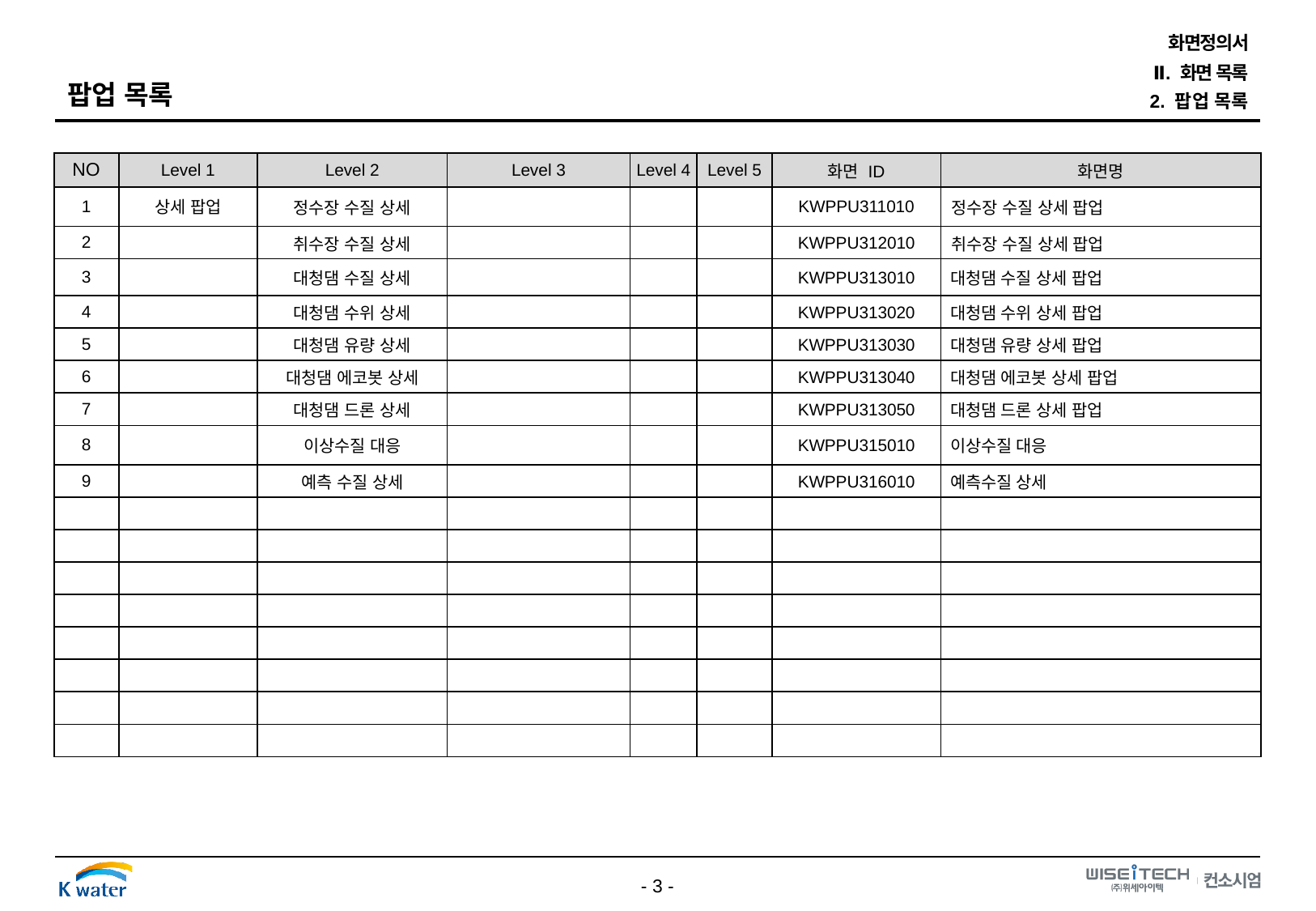

화면정의서
Ⅱ. 화면 목록
팝업 목록
2. 팝업 목록
| NO | Level 1 | Level 2 | Level 3 | Level 4 | Level 5 | 화면 ID | 화면명 |
| --- | --- | --- | --- | --- | --- | --- | --- |
| 1 | 상세 팝업 | 정수장 수질 상세 |  |  |  | KWPPU311010 | 정수장 수질 상세 팝업 |
| 2 |  | 취수장 수질 상세 |  |  |  | KWPPU312010 | 취수장 수질 상세 팝업 |
| 3 |  | 대청댐 수질 상세 |  |  |  | KWPPU313010 | 대청댐 수질 상세 팝업 |
| 4 |  | 대청댐 수위 상세 |  |  |  | KWPPU313020 | 대청댐 수위 상세 팝업 |
| 5 |  | 대청댐 유량 상세 |  |  |  | KWPPU313030 | 대청댐 유량 상세 팝업 |
| 6 |  | 대청댐 에코봇 상세 |  |  |  | KWPPU313040 | 대청댐 에코봇 상세 팝업 |
| 7 |  | 대청댐 드론 상세 |  |  |  | KWPPU313050 | 대청댐 드론 상세 팝업 |
| 8 |  | 이상수질 대응 |  |  |  | KWPPU315010 | 이상수질 대응 |
| 9 |  | 예측 수질 상세 |  |  |  | KWPPU316010 | 예측수질 상세 |
|  |  |  |  |  |  |  |  |
|  |  |  |  |  |  |  |  |
|  |  |  |  |  |  |  |  |
|  |  |  |  |  |  |  |  |
|  |  |  |  |  |  |  |  |
|  |  |  |  |  |  |  |  |
|  |  |  |  |  |  |  |  |
|  |  |  |  |  |  |  |  |